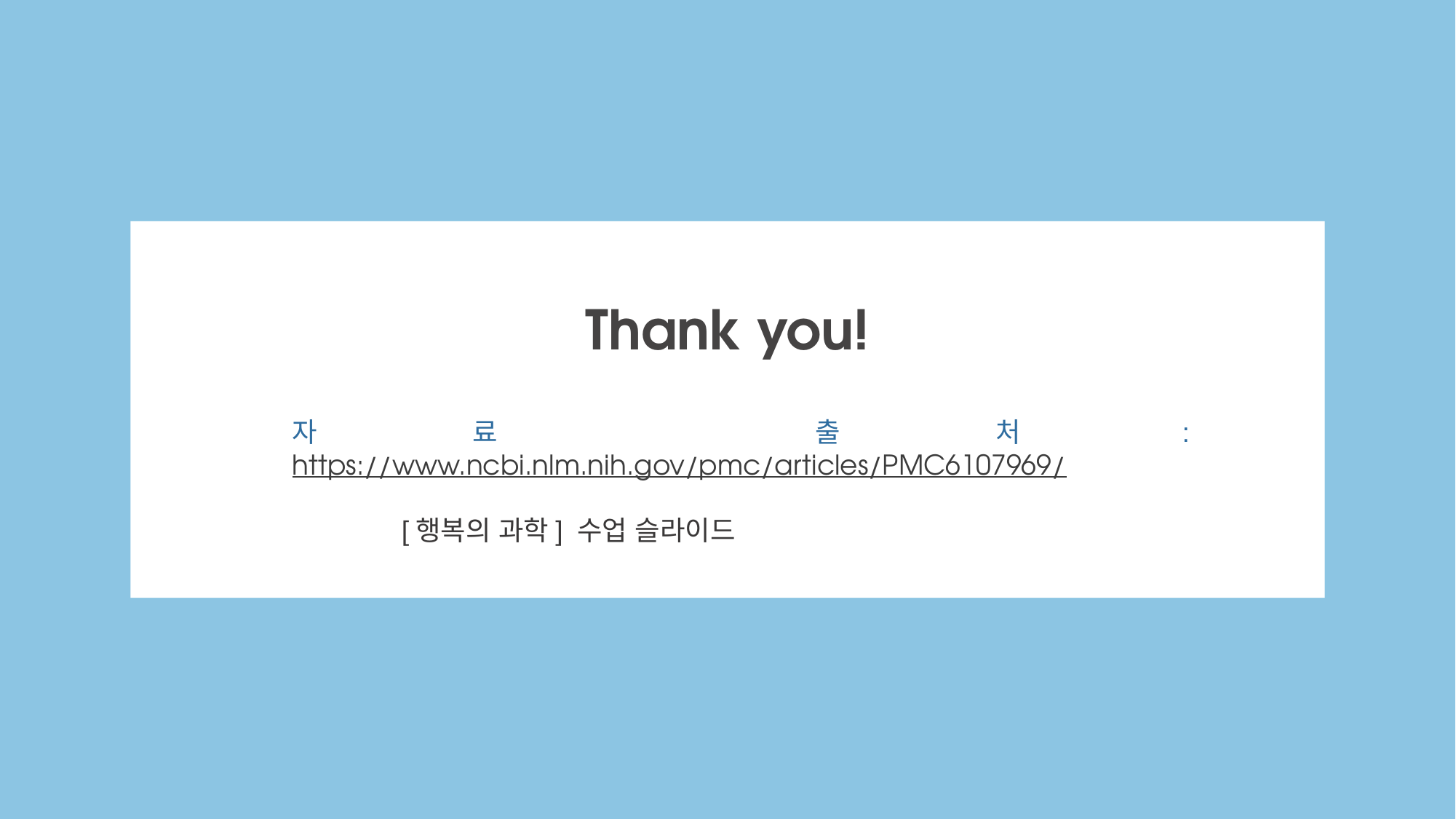

Thank you!
자료 출처: https://www.ncbi.nlm.nih.gov/pmc/articles/PMC6107969/

	[행복의 과학] 수업 슬라이드